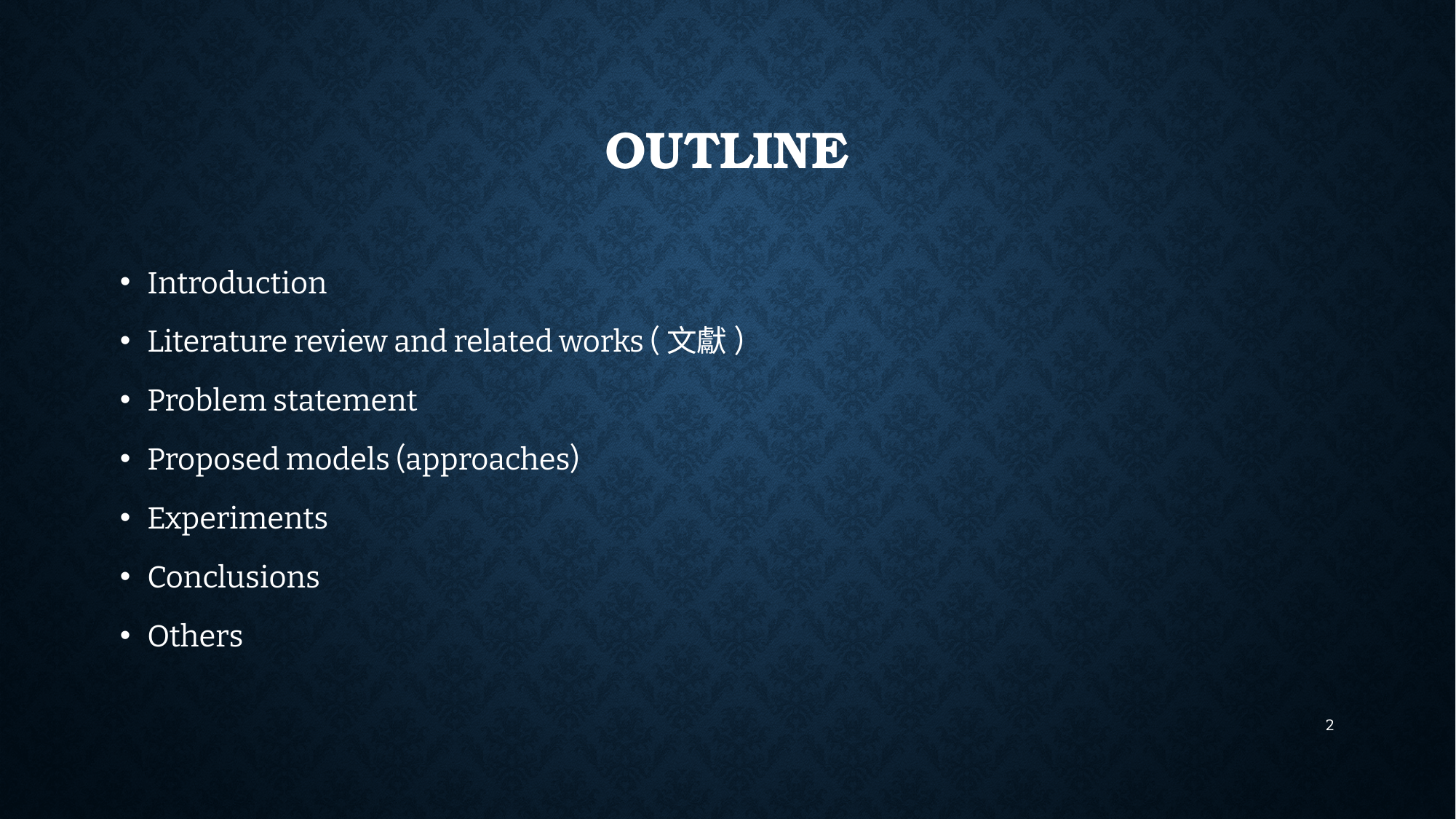

# OUTLINE
Introduction
Literature review and related works (文獻)
Problem statement
Proposed models (approaches)
Experiments
Conclusions
Others
2